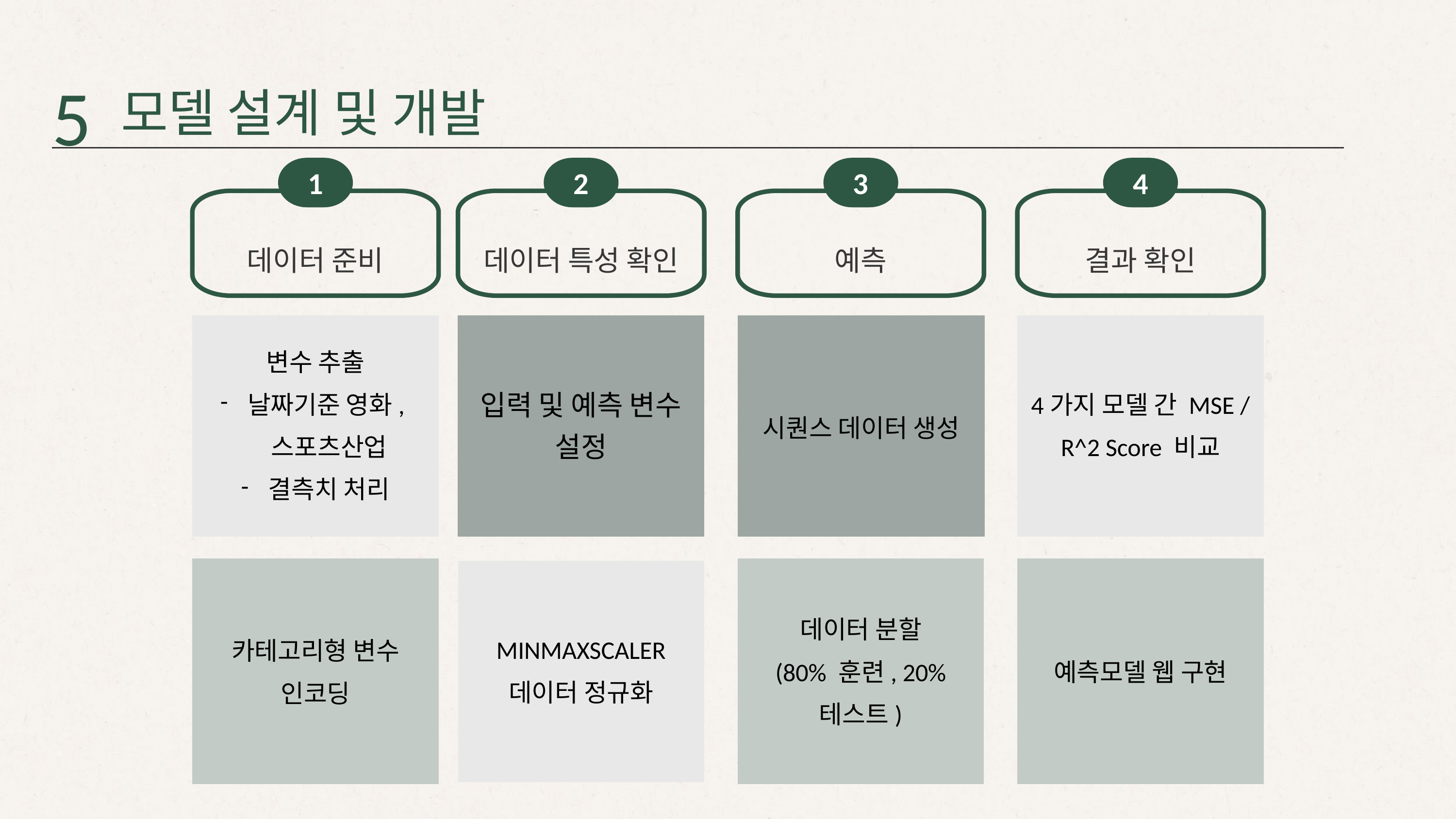

5
모델 설계 및 개발

1

2

3

4

데이터 준비
데이터 특성 확인
예측
결과 확인

4가지 모델 간 MSE / R^2 Score 비교

변수 추출
날짜기준 영화,스포츠산업
결측치 처리

입력 및 예측 변수 설정

시퀀스 데이터 생성

데이터 분할
(80% 훈련, 20% 테스트)

예측모델 웹 구현

카테고리형 변수 인코딩

MINMAXSCALER
데이터 정규화